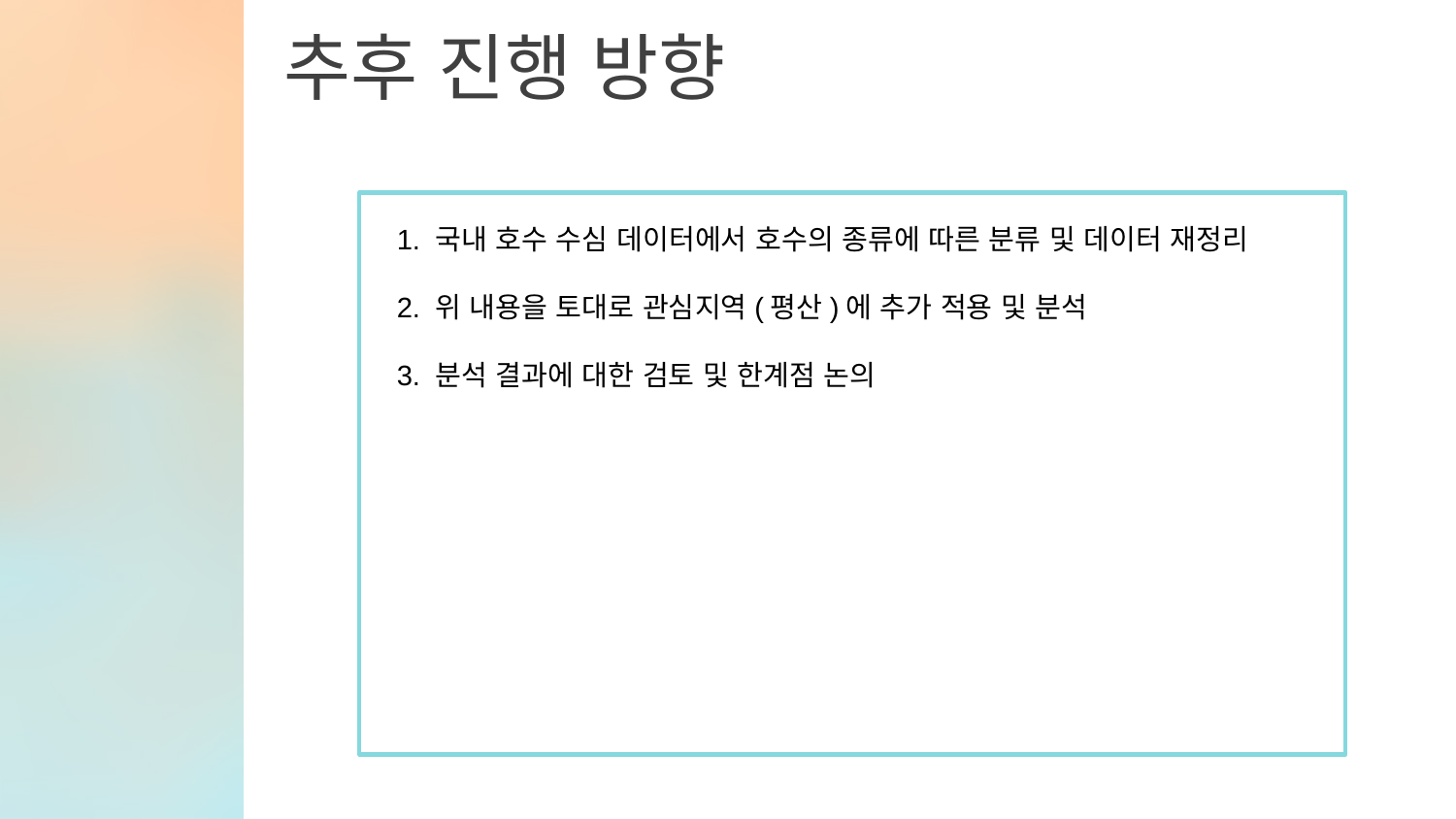

추후 진행 방향

1. 국내 호수 수심 데이터에서 호수의 종류에 따른 분류 및 데이터 재정리

2. 위 내용을 토대로 관심지역(평산)에 추가 적용 및 분석

3. 분석 결과에 대한 검토 및 한계점 논의